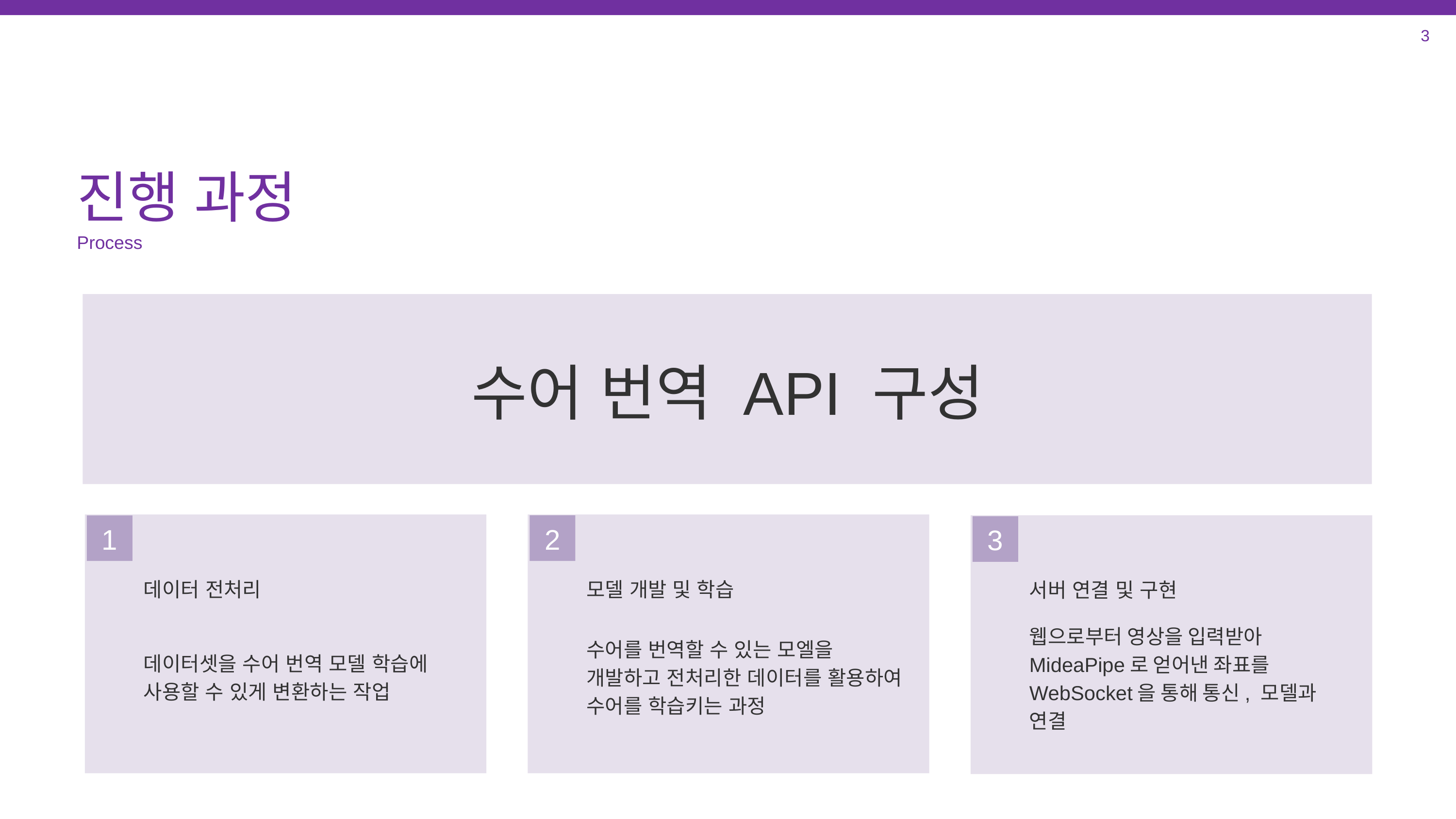

3
진행 과정
Process

수어 번역 API 구성

2
1

3
모델 개발 및 학습
데이터 전처리
서버 연결 및 구현
데이터셋을 수어 번역 모델 학습에 사용할 수 있게 변환하는 작업
수어를 번역할 수 있는 모엘을 개발하고 전처리한 데이터를 활용하여 수어를 학습키는 과정
웹으로부터 영상을 입력받아 MideaPipe로 얻어낸 좌표를 WebSocket을 통해 통신, 모델과 연결